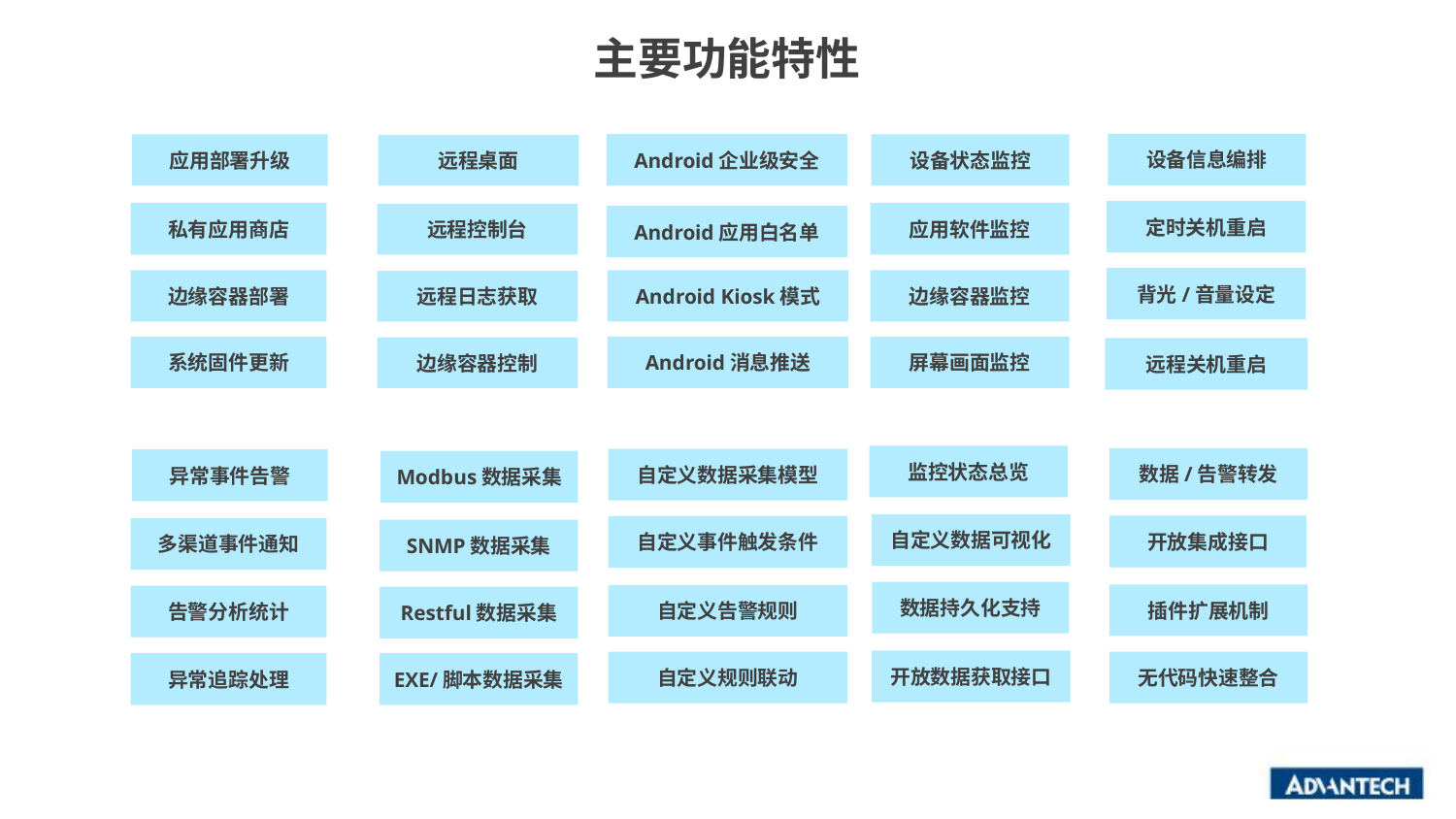

# 主要功能特性
设备信息编排
Android企业级安全
应用部署升级
设备状态监控
远程桌面
定时关机重启
私有应用商店
应用软件监控
远程控制台
Android应用白名单
背光/音量设定
边缘容器部署
Android Kiosk模式
边缘容器监控
远程日志获取
系统固件更新
Android消息推送
屏幕画面监控
边缘容器控制
远程关机重启
监控状态总览
数据/告警转发
自定义数据采集模型
异常事件告警
Modbus数据采集
自定义数据可视化
开放集成接口
自定义事件触发条件
多渠道事件通知
SNMP数据采集
数据持久化支持
插件扩展机制
自定义告警规则
告警分析统计
Restful数据采集
开放数据获取接口
自定义规则联动
无代码快速整合
异常追踪处理
EXE/脚本数据采集